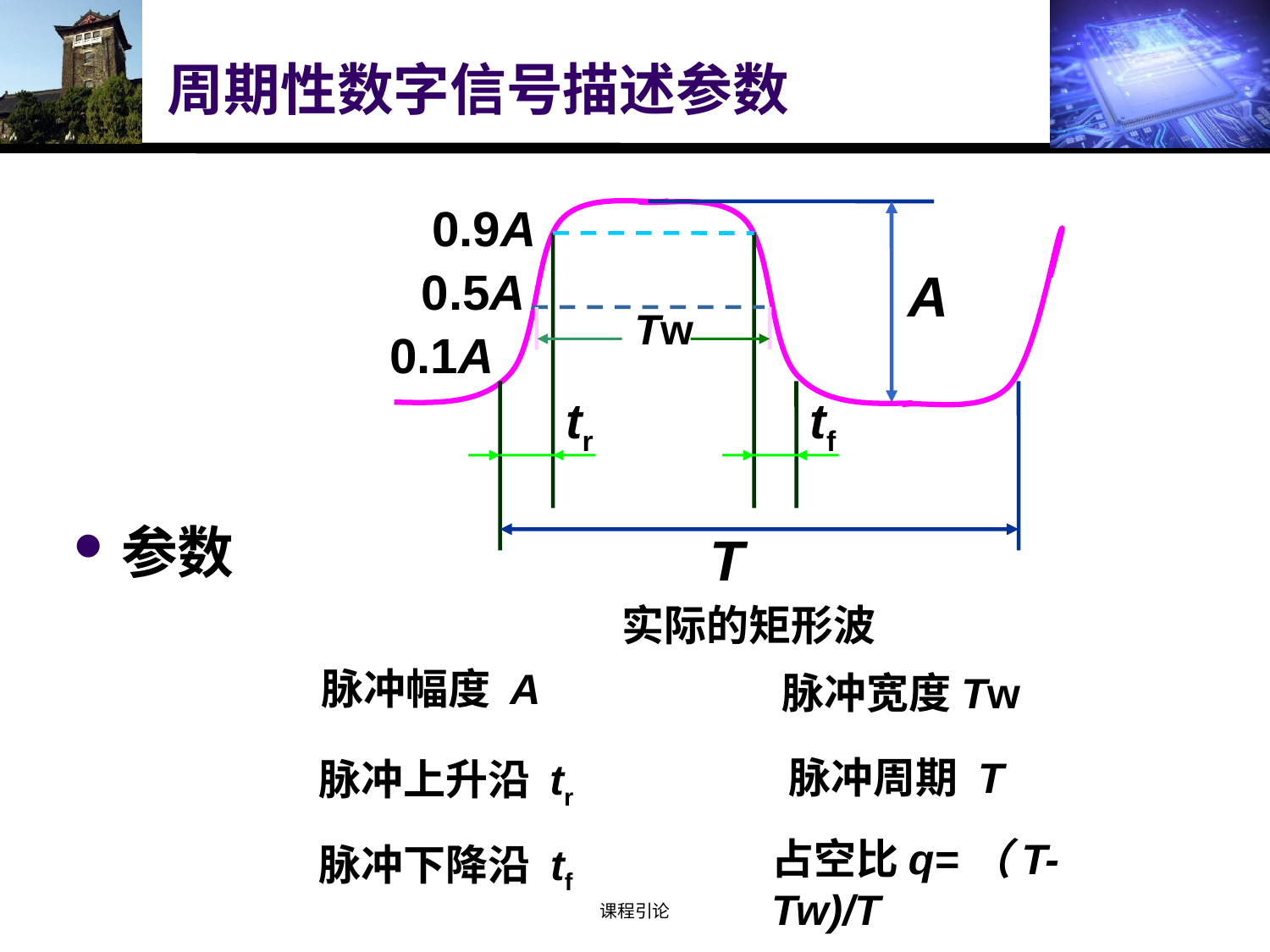

# 周期性数字信号描述参数

0.9A

0.5A

A
Tw

0.1A

tr
tf
参数

T
实际的矩形波
脉冲幅度 A
脉冲宽度Tw
脉冲周期 T
脉冲上升沿 tr
占空比q=（T-Tw)/T
脉冲下降沿 tf

课程引论
27